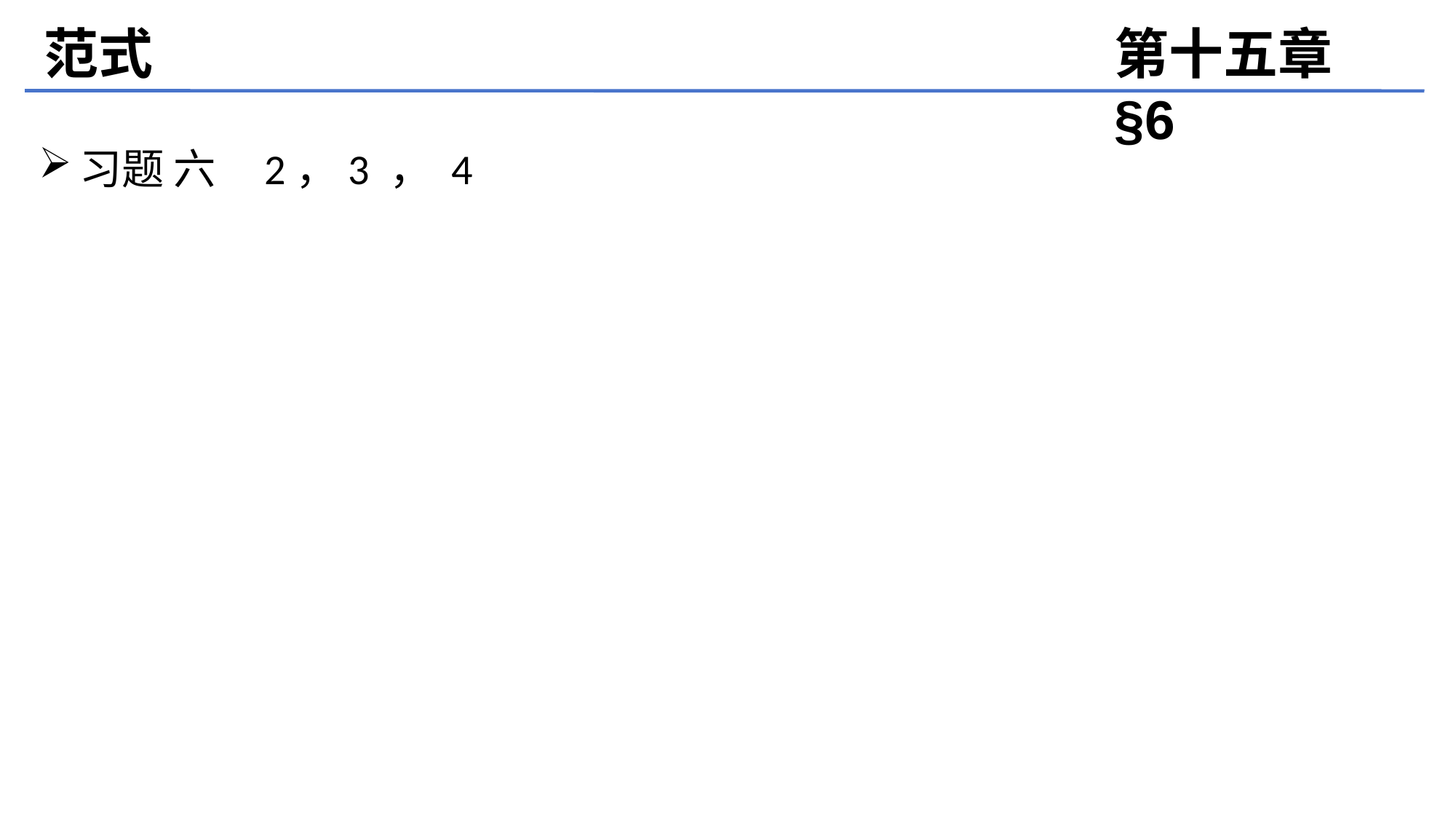

范式
第十五章 §6
习题 六    2，3 ， 4